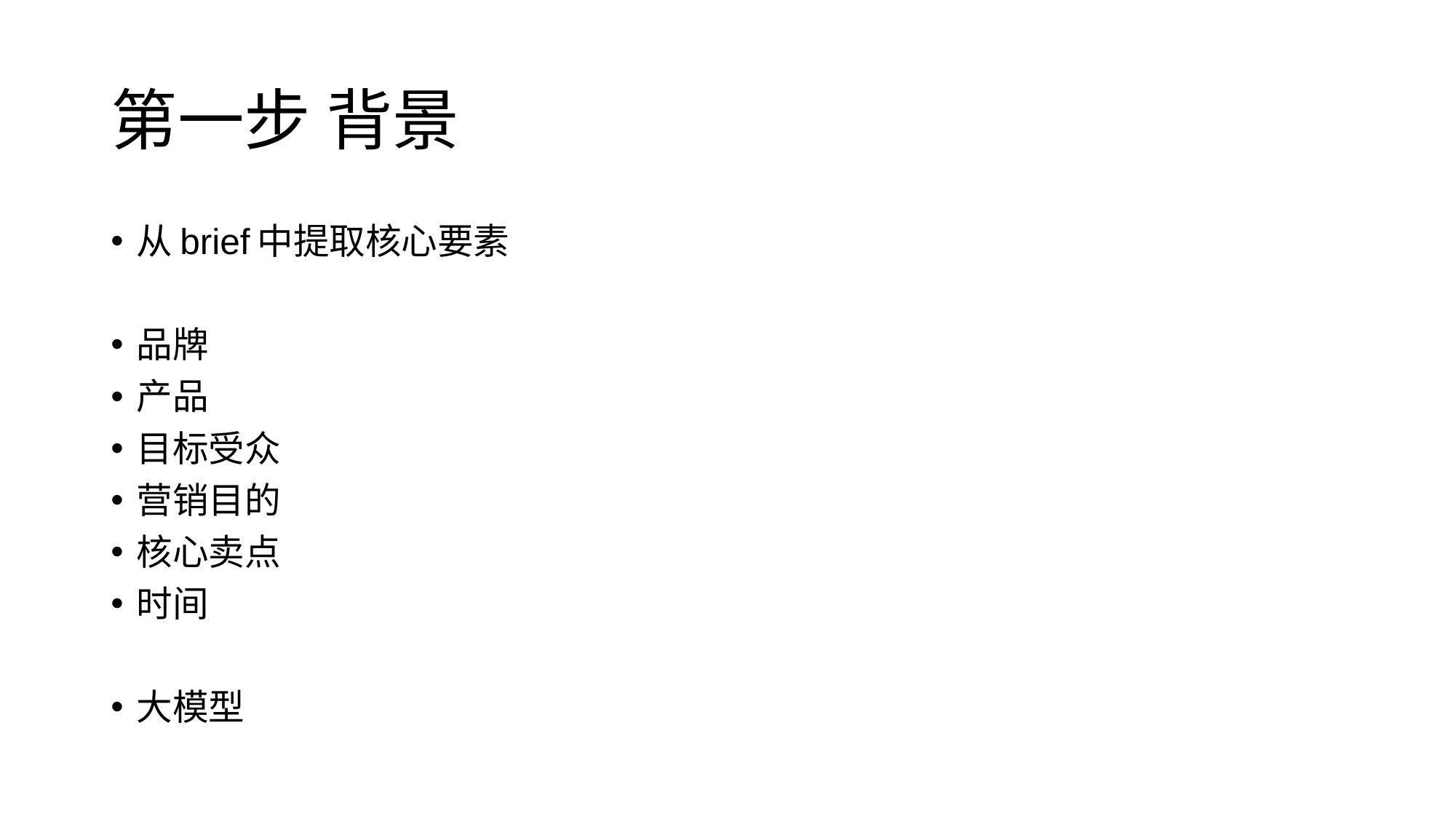

# 第一步 背景
从brief中提取核心要素

品牌
产品
目标受众
营销目的
核心卖点
时间

大模型